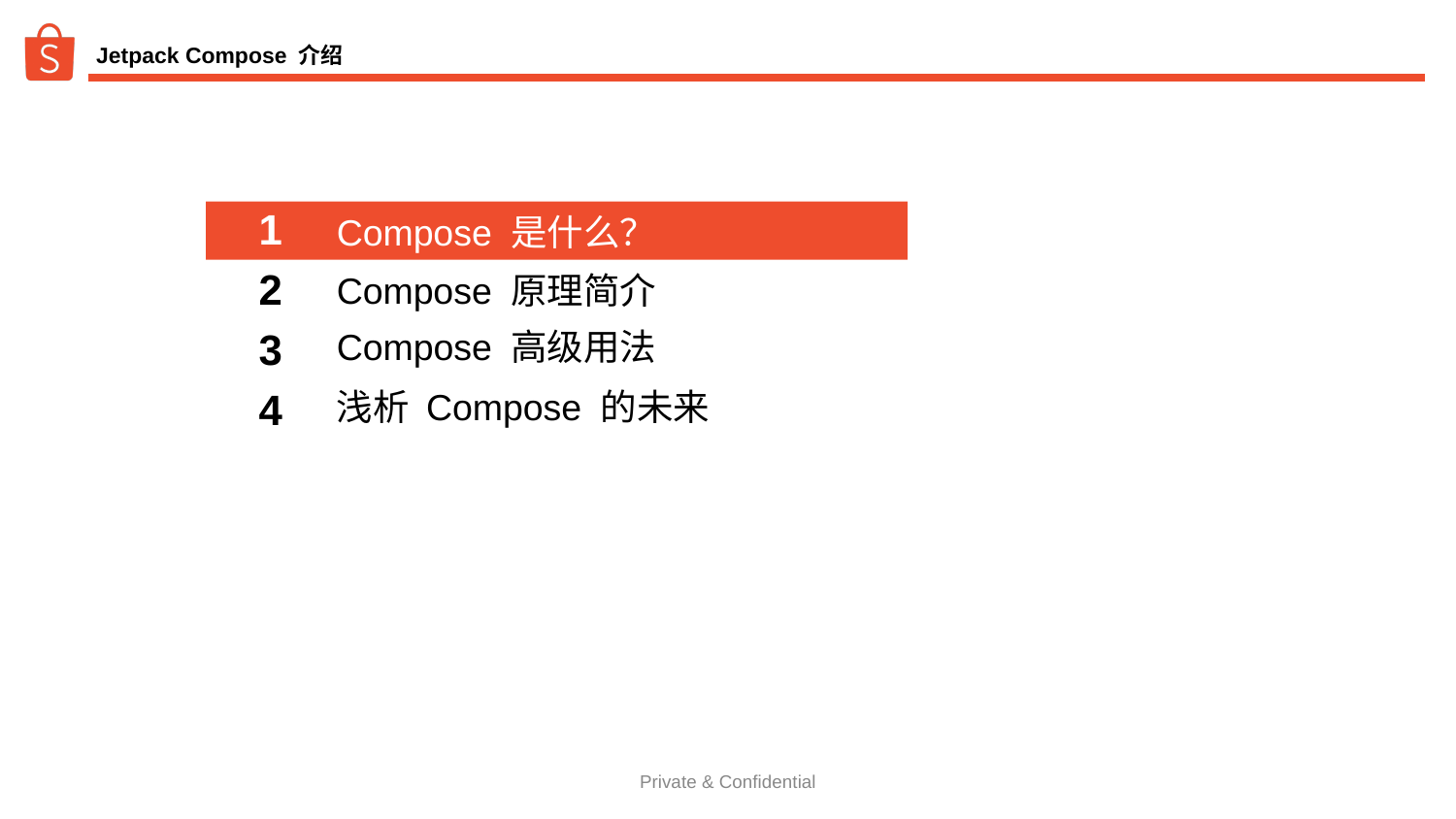

# Jetpack Compose 介绍
1

Compose 是什么？
2
Compose 原理简介
3
Compose 高级用法
4
浅析 Compose 的未来
Private & Confidential
2